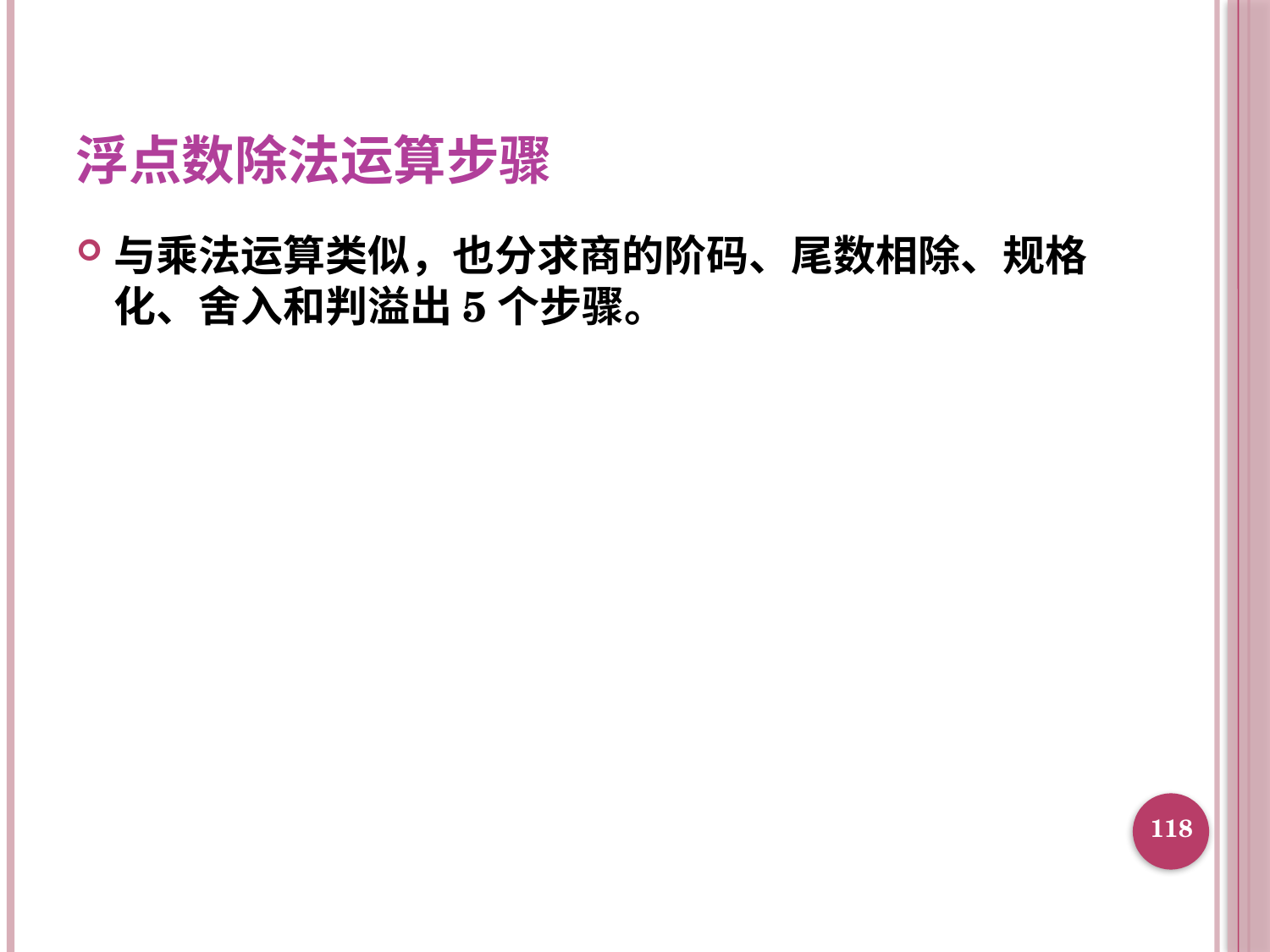

# 浮点数除法运算步骤
与乘法运算类似，也分求商的阶码、尾数相除、规格化、舍入和判溢出5个步骤。

118